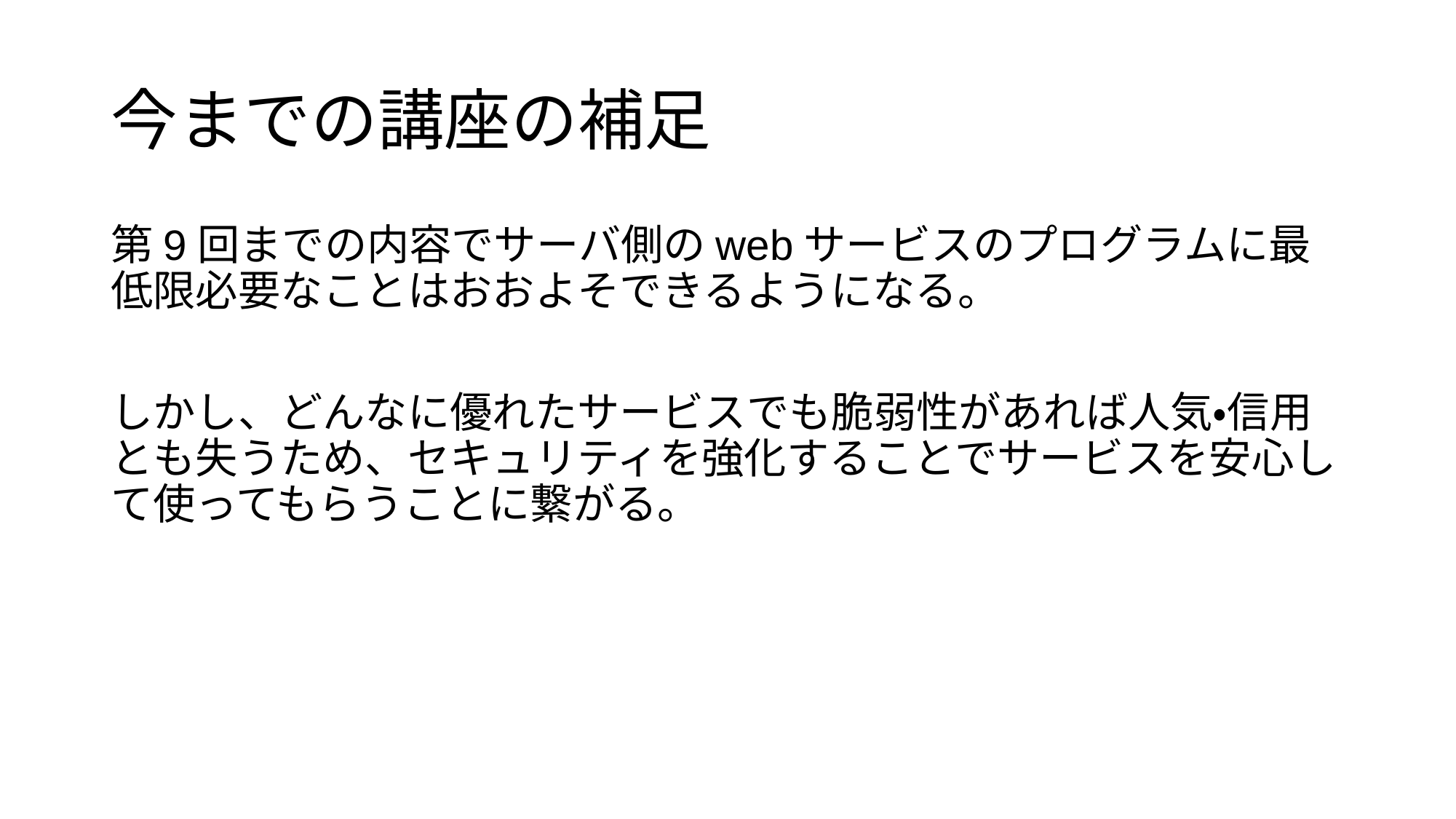

# 今までの講座の補足
第9回までの内容でサーバ側のwebサービスのプログラムに最低限必要なことはおおよそできるようになる。

しかし、どんなに優れたサービスでも脆弱性があれば人気・信用とも失うため、セキュリティを強化することでサービスを安心して使ってもらうことに繋がる。